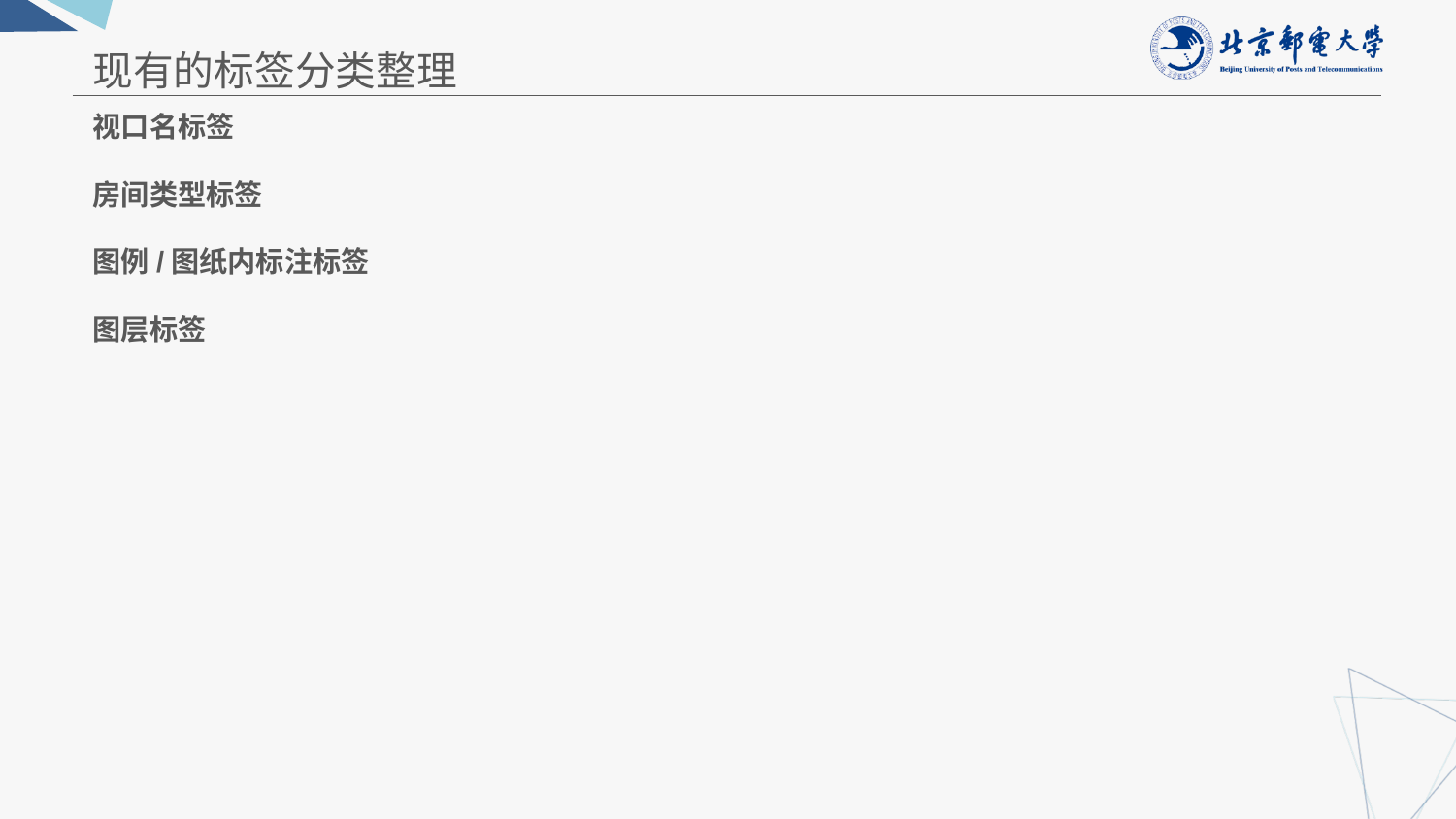

现有的标签分类整理
视口名标签

房间类型标签

图例/图纸内标注标签

图层标签